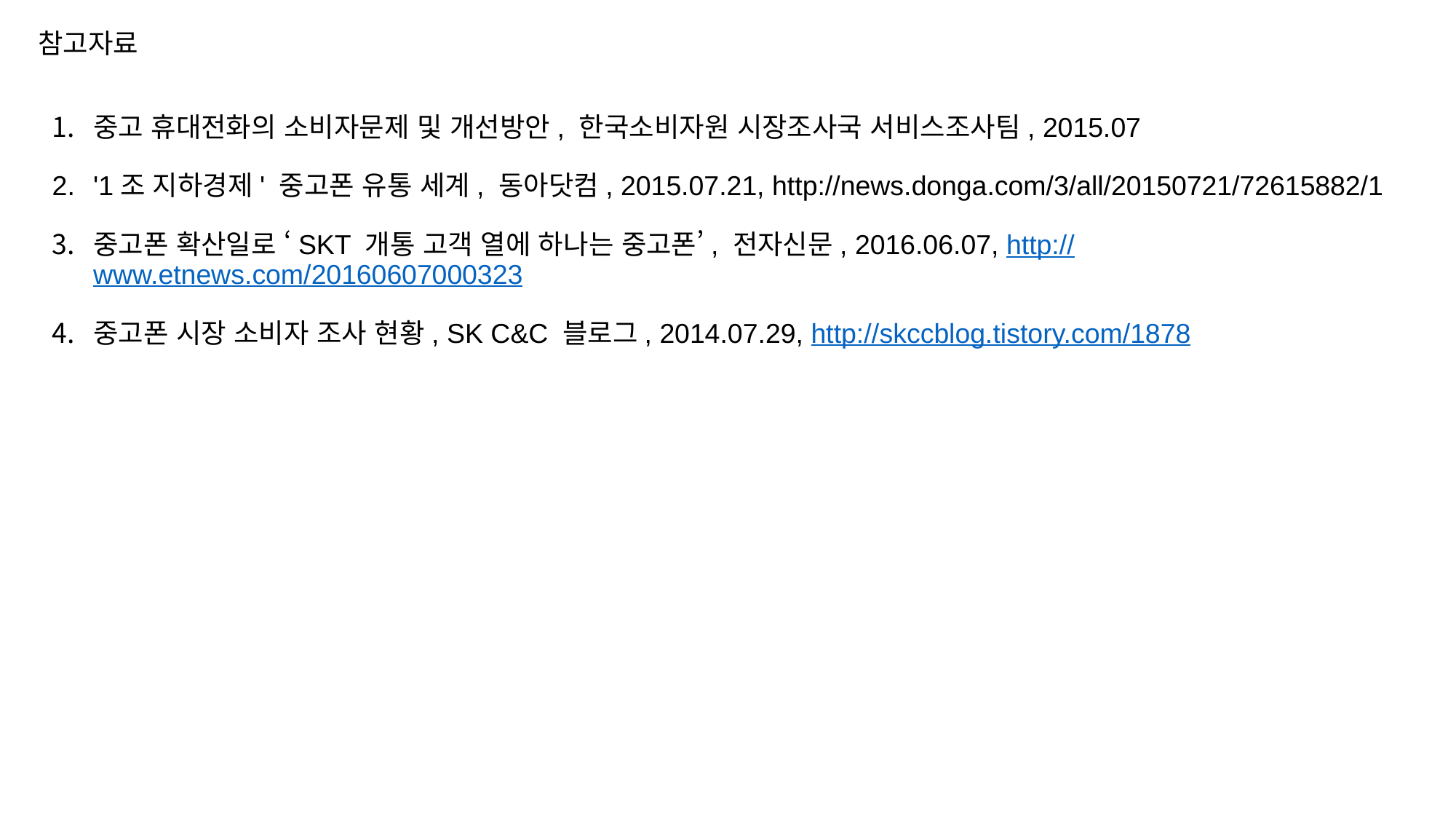

참고자료
중고 휴대전화의 소비자문제 및 개선방안, 한국소비자원 시장조사국 서비스조사팀, 2015.07

'1조 지하경제' 중고폰 유통 세계, 동아닷컴, 2015.07.21, http://news.donga.com/3/all/20150721/72615882/1

중고폰 확산일로 ‘SKT 개통 고객 열에 하나는 중고폰’, 전자신문, 2016.06.07, http://www.etnews.com/20160607000323

중고폰 시장 소비자 조사 현황, SK C&C 블로그, 2014.07.29, http://skccblog.tistory.com/1878